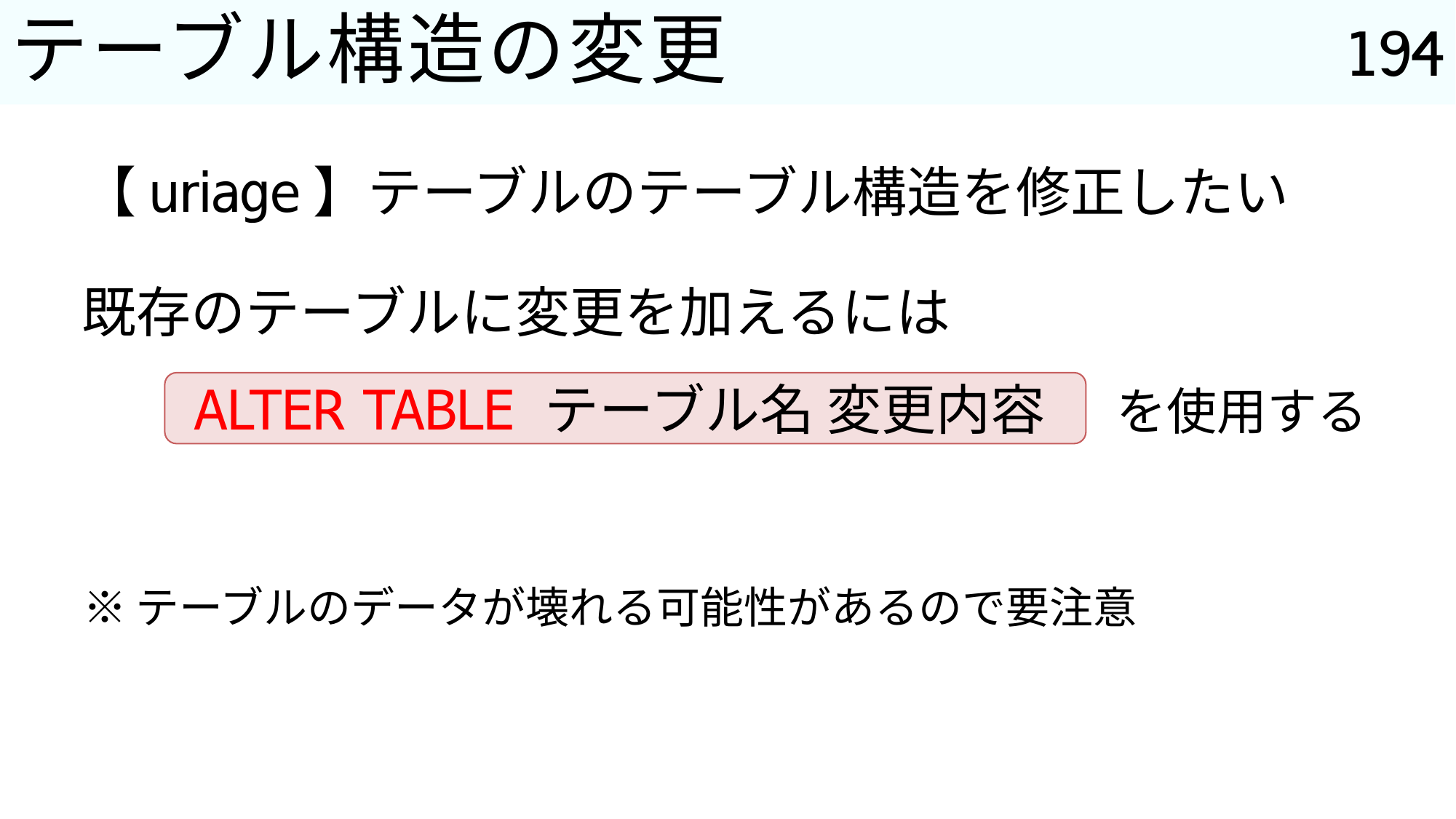

194
# テーブル構造の変更
【uriage】テーブルのテーブル構造を修正したい
既存のテーブルに変更を加えるには
を使用する
ALTER TABLE テーブル名 変更内容

※テーブルのデータが壊れる可能性があるので要注意